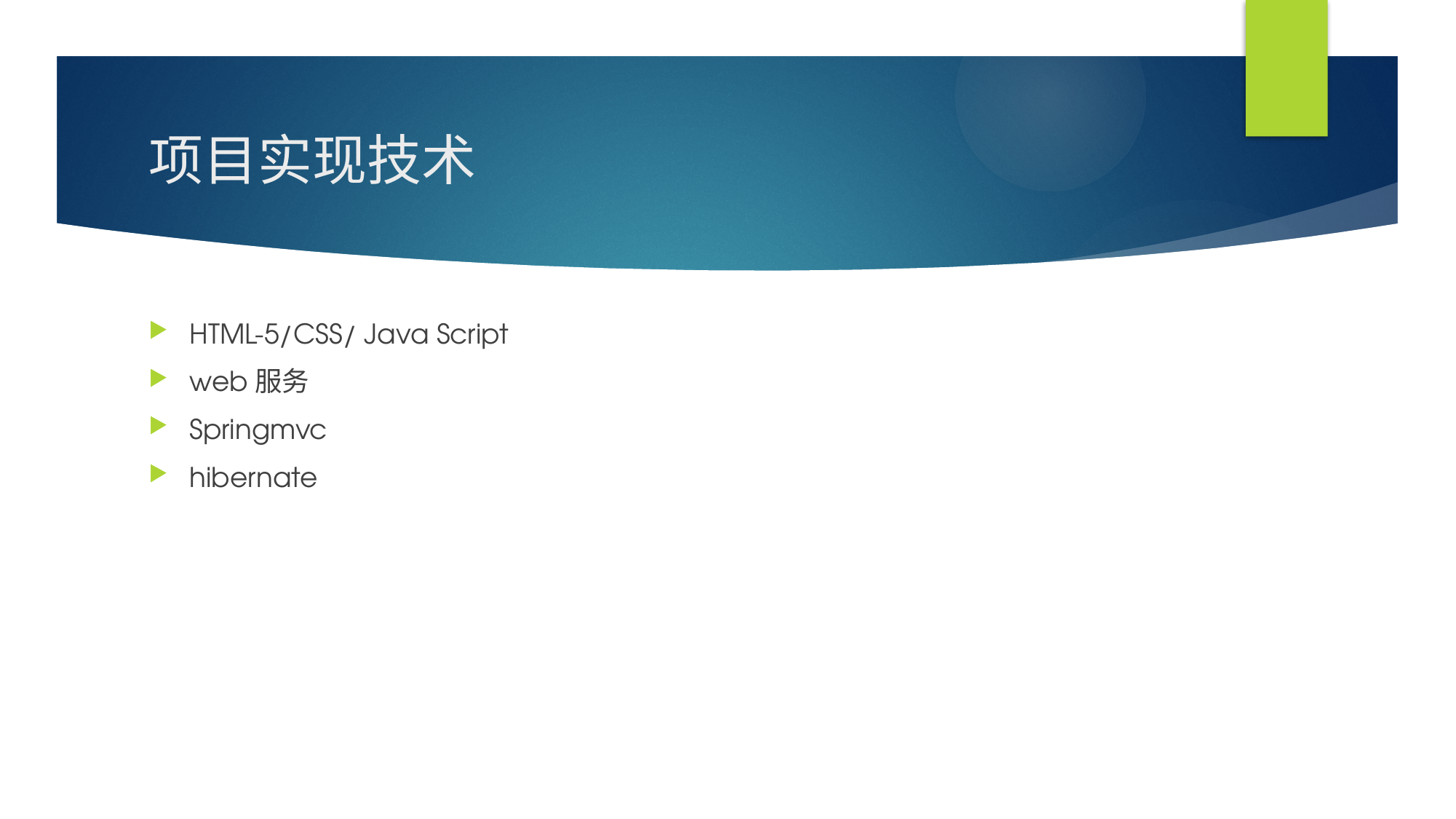

# 项目实现技术
HTML-5/CSS/ Java Script
web服务
Springmvc
hibernate